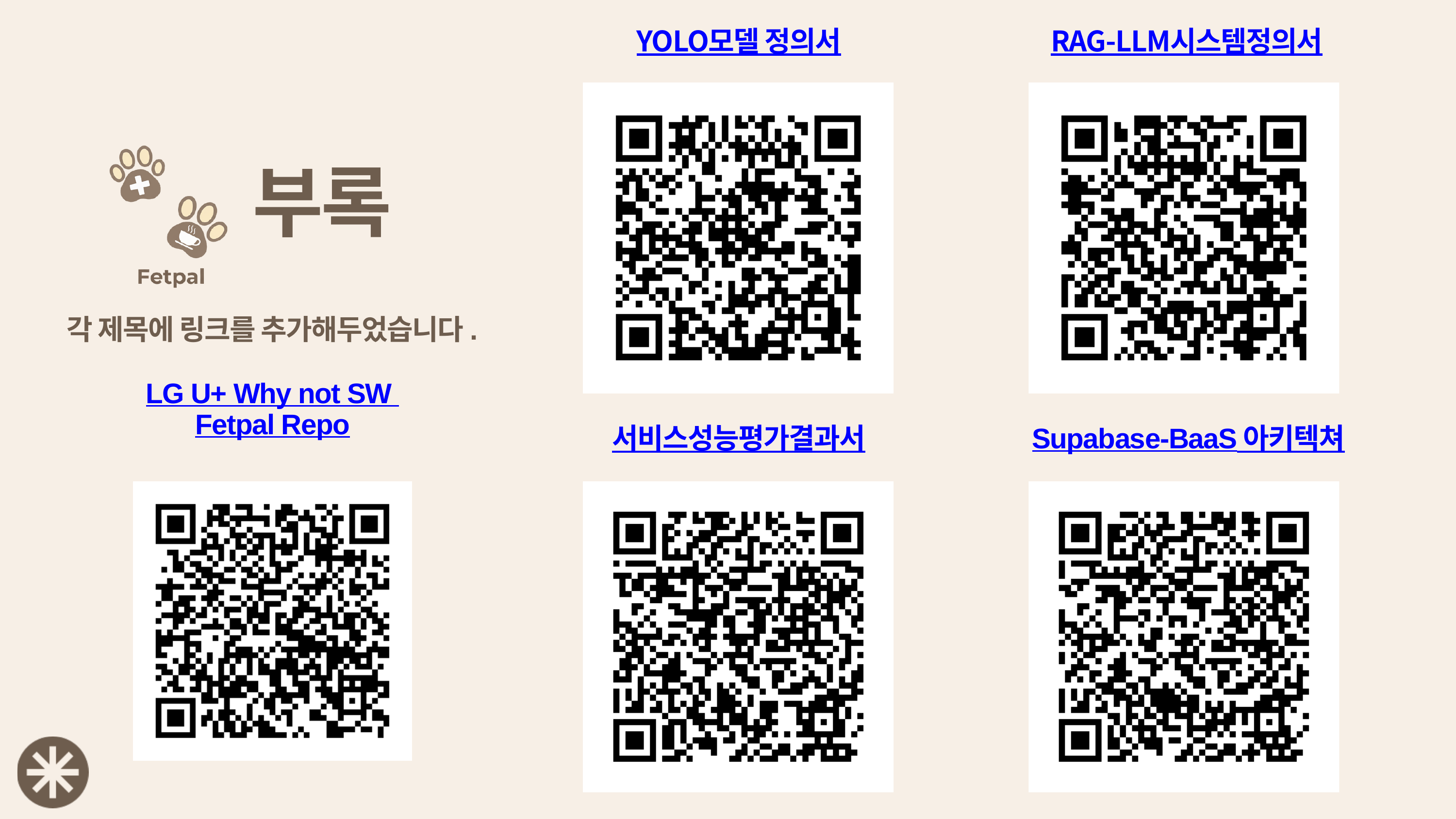

YOLO모델 정의서
RAG-LLM시스템정의서

부록

각 제목에 링크를 추가해두었습니다.

LG U+ Why not SW
Fetpal Repo
서비스성능평가결과서
Supabase-BaaS 아키텍쳐